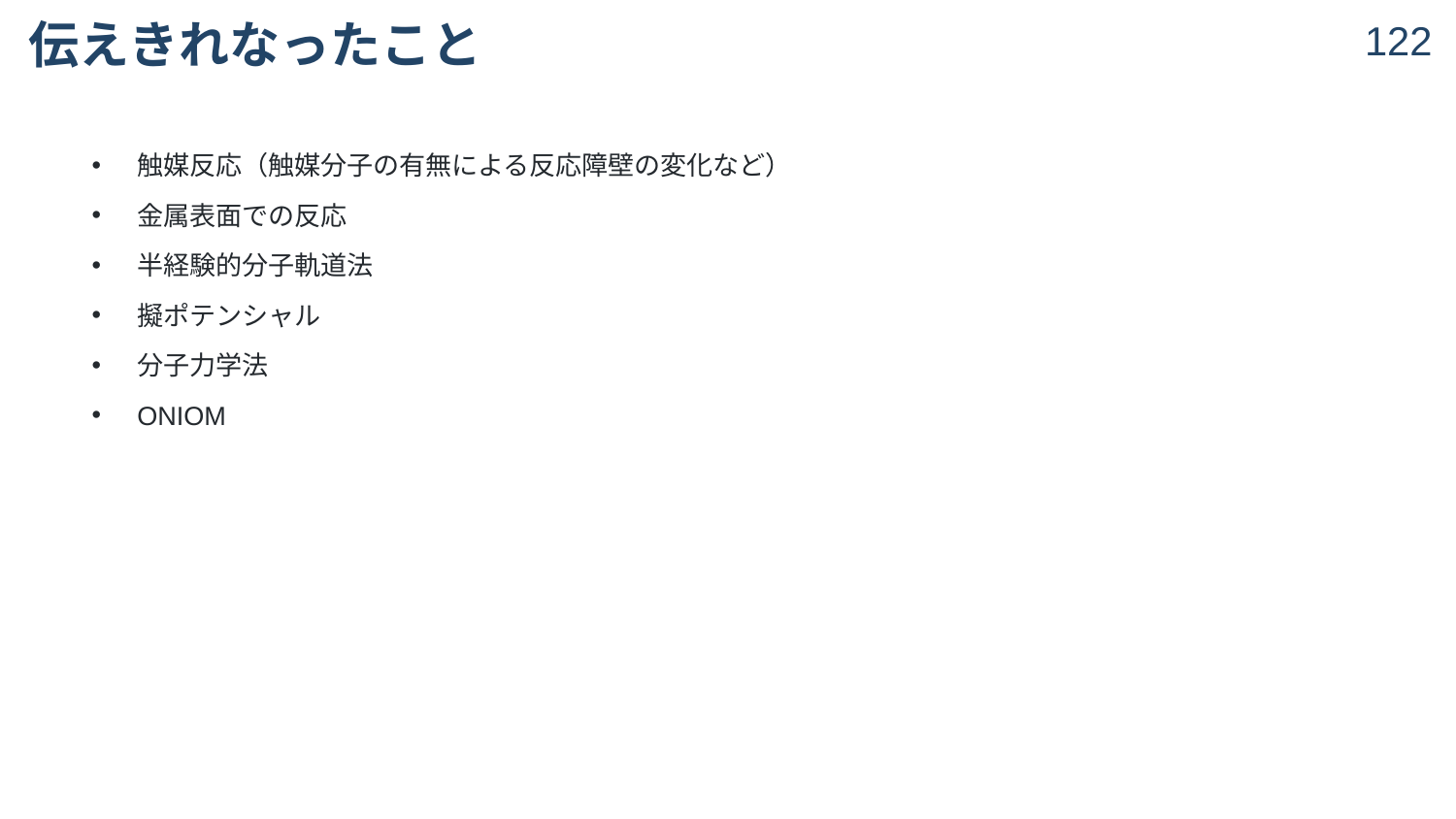

# 伝えきれなったこと
122
触媒反応（触媒分子の有無による反応障壁の変化など）
金属表面での反応
半経験的分子軌道法
擬ポテンシャル
分子力学法
ONIOM